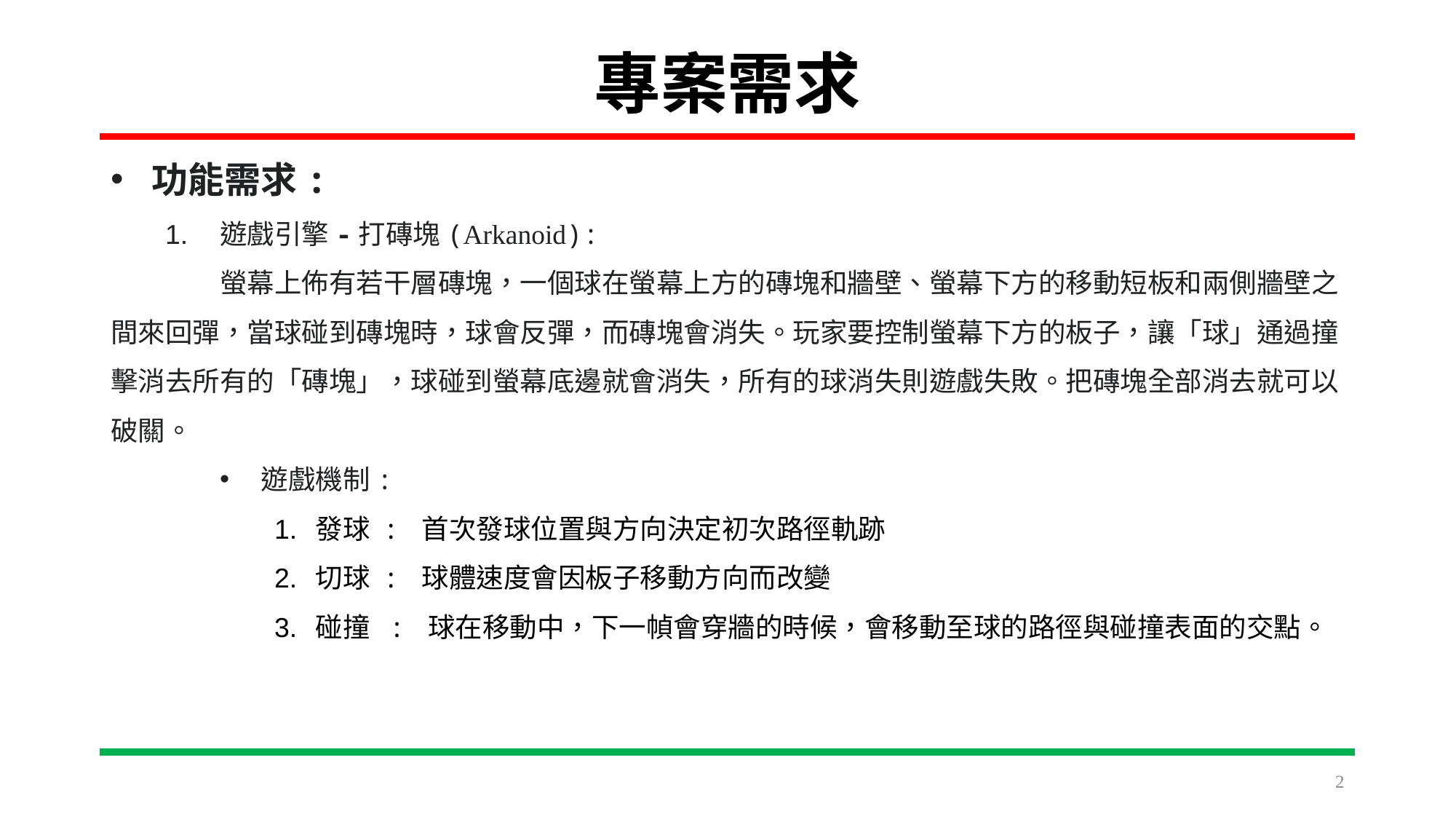

# 專案需求
功能需求:
遊戲引擎-打磚塊(Arkanoid):
	螢幕上佈有若干層磚塊，一個球在螢幕上方的磚塊和牆壁、螢幕下方的移動短板和兩側牆壁之間來回彈，當球碰到磚塊時，球會反彈，而磚塊會消失。玩家要控制螢幕下方的板子，讓「球」通過撞擊消去所有的「磚塊」，球碰到螢幕底邊就會消失，所有的球消失則遊戲失敗。把磚塊全部消去就可以破關。
遊戲機制:
發球 : 首次發球位置與方向決定初次路徑軌跡
切球 : 球體速度會因板子移動方向而改變
碰撞  : 球在移動中，下一幀會穿牆的時候，會移動至球的路徑與碰撞表面的交點。

2